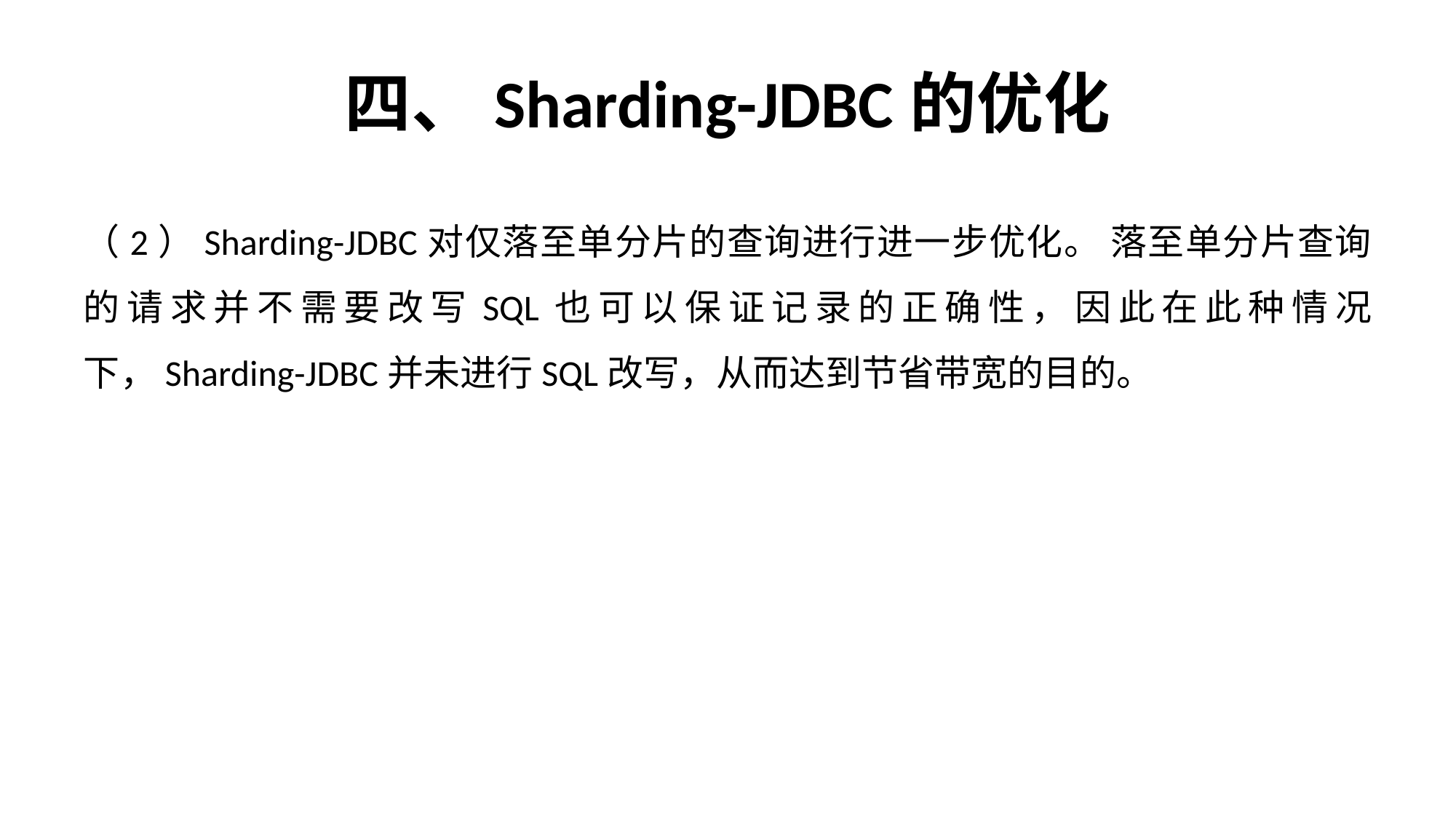

# 四、Sharding-JDBC的优化
（2）Sharding-JDBC对仅落至单分片的查询进行进一步优化。 落至单分片查询的请求并不需要改写SQL也可以保证记录的正确性，因此在此种情况下，Sharding-JDBC并未进行SQL改写，从而达到节省带宽的目的。